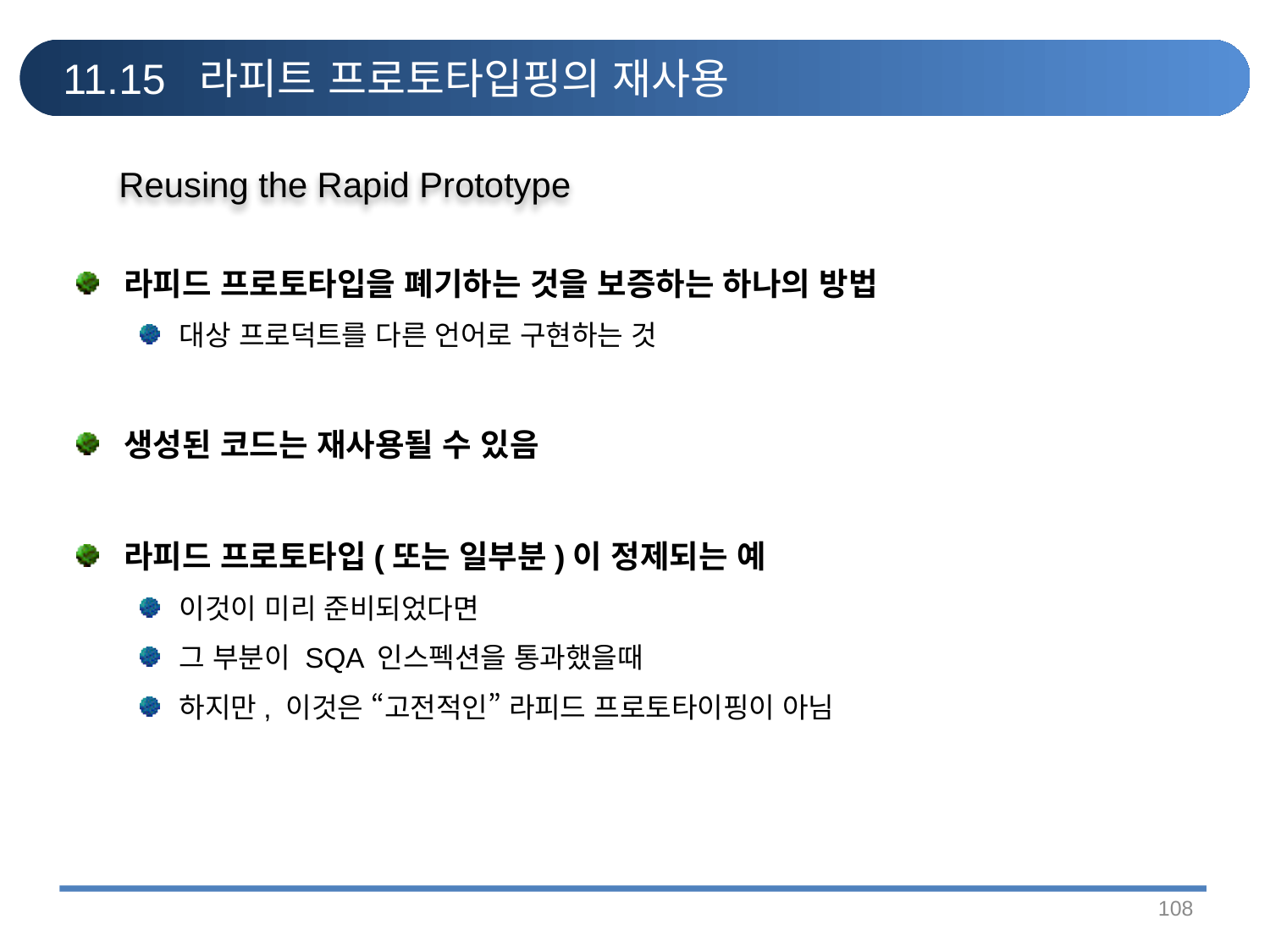

# 11.15  라피트 프로토타입핑의 재사용
Reusing the Rapid Prototype
라피드 프로토타입을 폐기하는 것을 보증하는 하나의 방법
대상 프로덕트를 다른 언어로 구현하는 것

생성된 코드는 재사용될 수 있음

라피드 프로토타입(또는 일부분)이 정제되는 예
이것이 미리 준비되었다면
그 부분이 SQA 인스펙션을 통과했을때
하지만, 이것은 “고전적인” 라피드 프로토타이핑이 아님
108